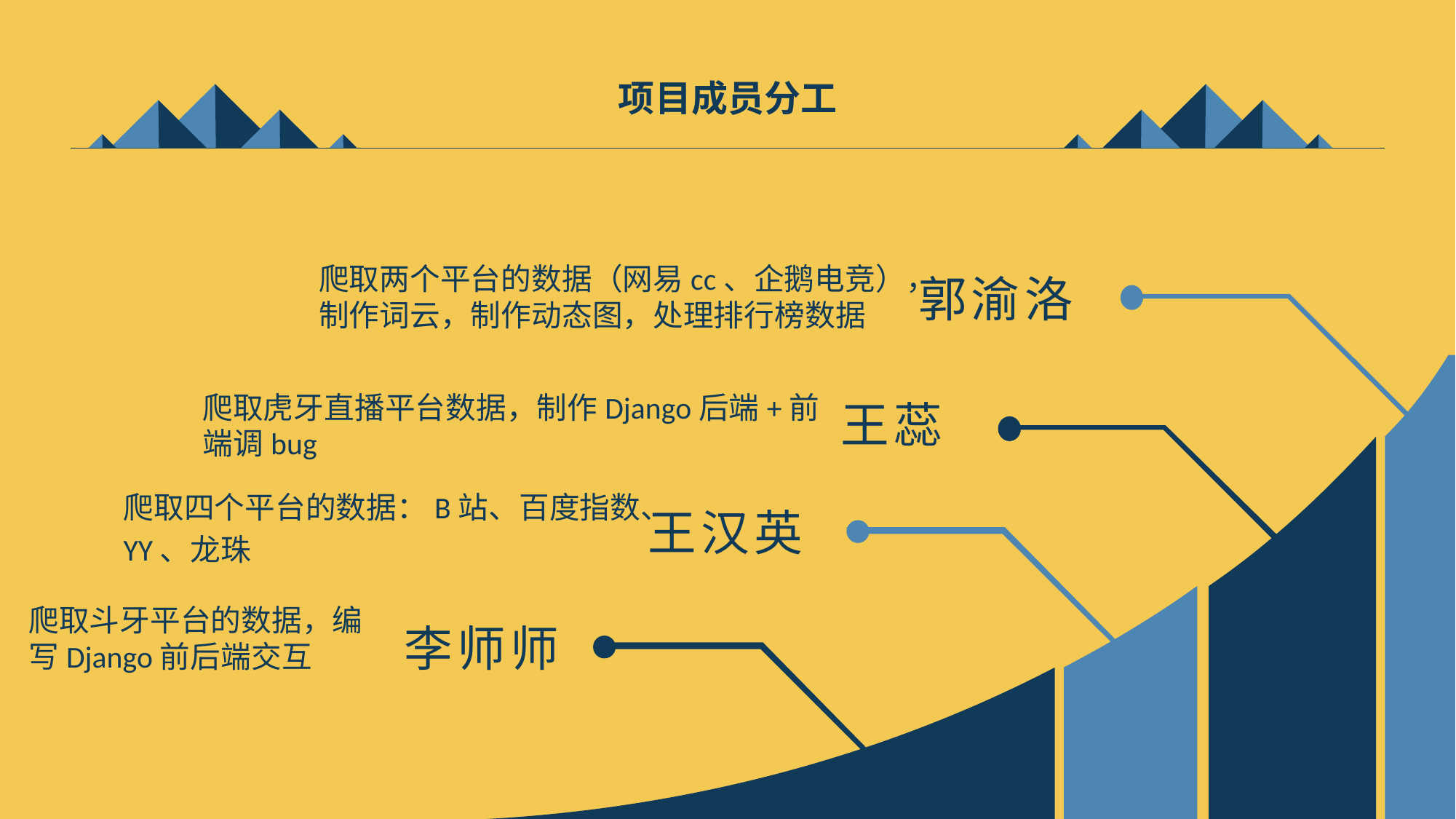

项目成员分工

爬取两个平台的数据（网易cc、企鹅电竞），制作词云，制作动态图，处理排行榜数据
郭渝洛

爬取虎牙直播平台数据，制作Django后端+前端调bug
王蕊

爬取四个平台的数据：B站、百度指数、
YY、龙珠
王汉英

爬取斗牙平台的数据，编写Django前后端交互
李师师